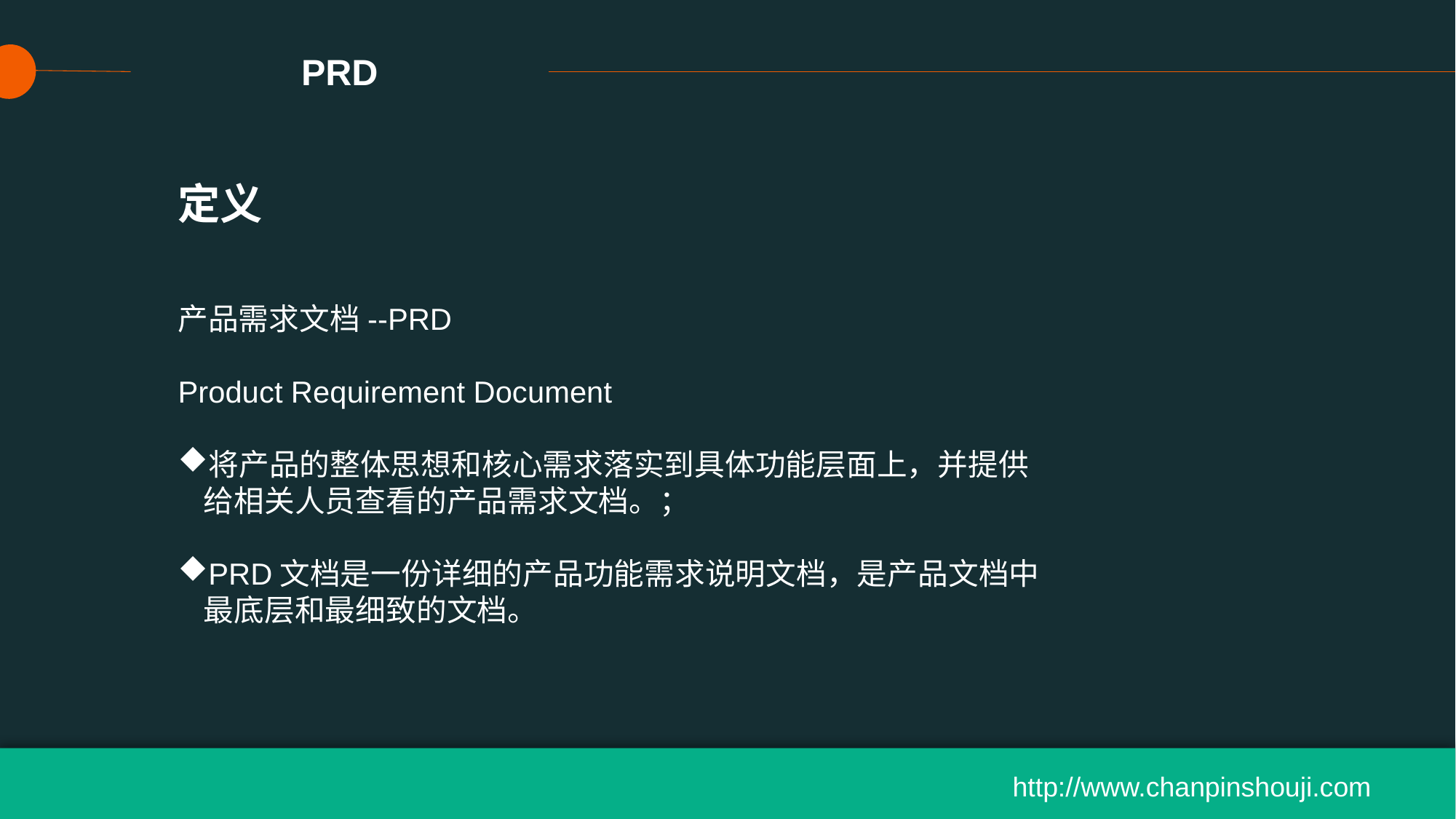

PRD
定义
产品需求文档--PRD

Product Requirement Document

将产品的整体思想和核心需求落实到具体功能层面上，并提供给相关人员查看的产品需求文档。；

PRD文档是一份详细的产品功能需求说明文档，是产品文档中最底层和最细致的文档。

http://www.chanpinshouji.com